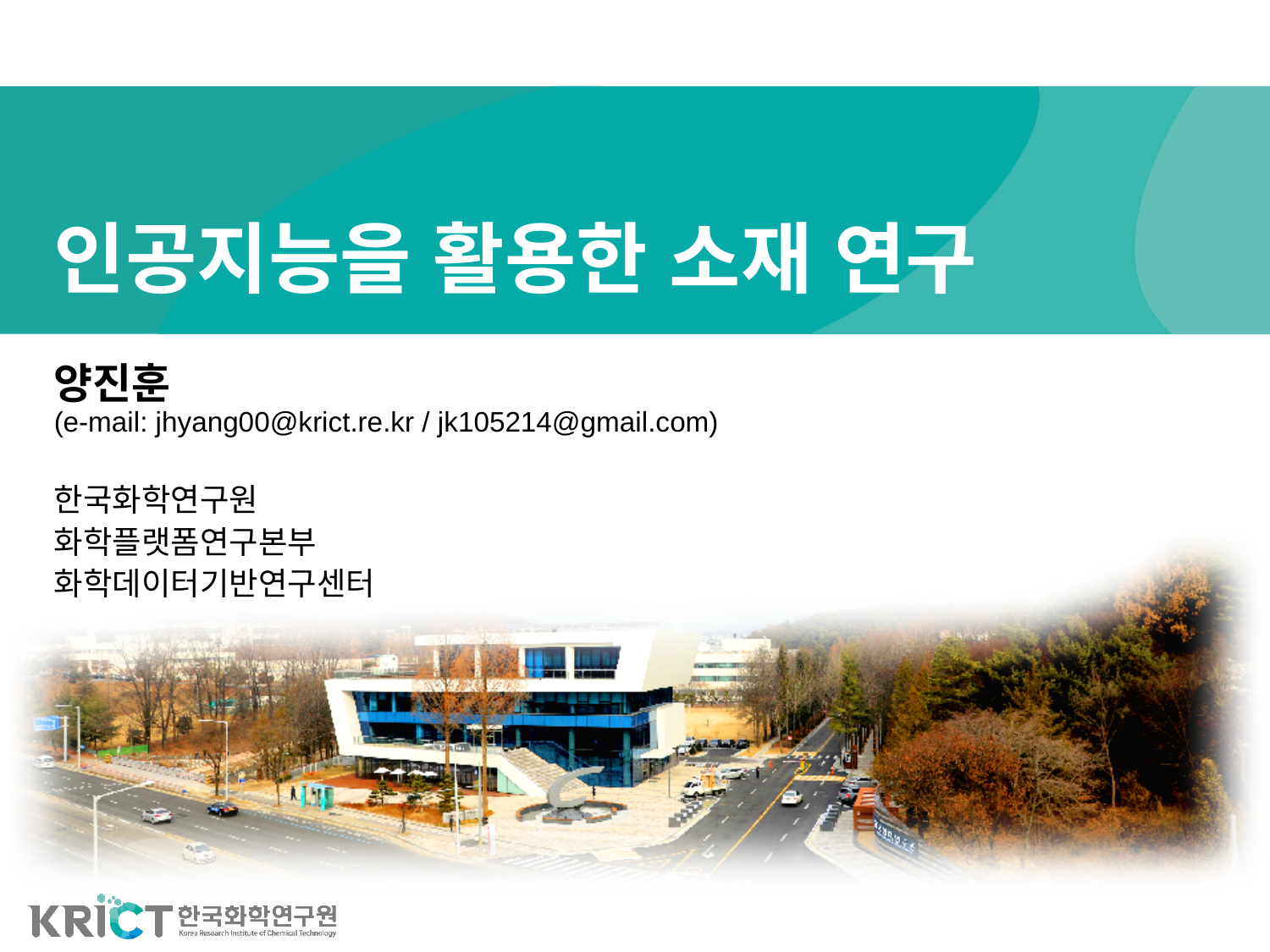

# 인공지능을 활용한 소재 연구
양진훈
(e-mail: jhyang00@krict.re.kr / jk105214@gmail.com)

한국화학연구원
화학플랫폼연구본부
화학데이터기반연구센터